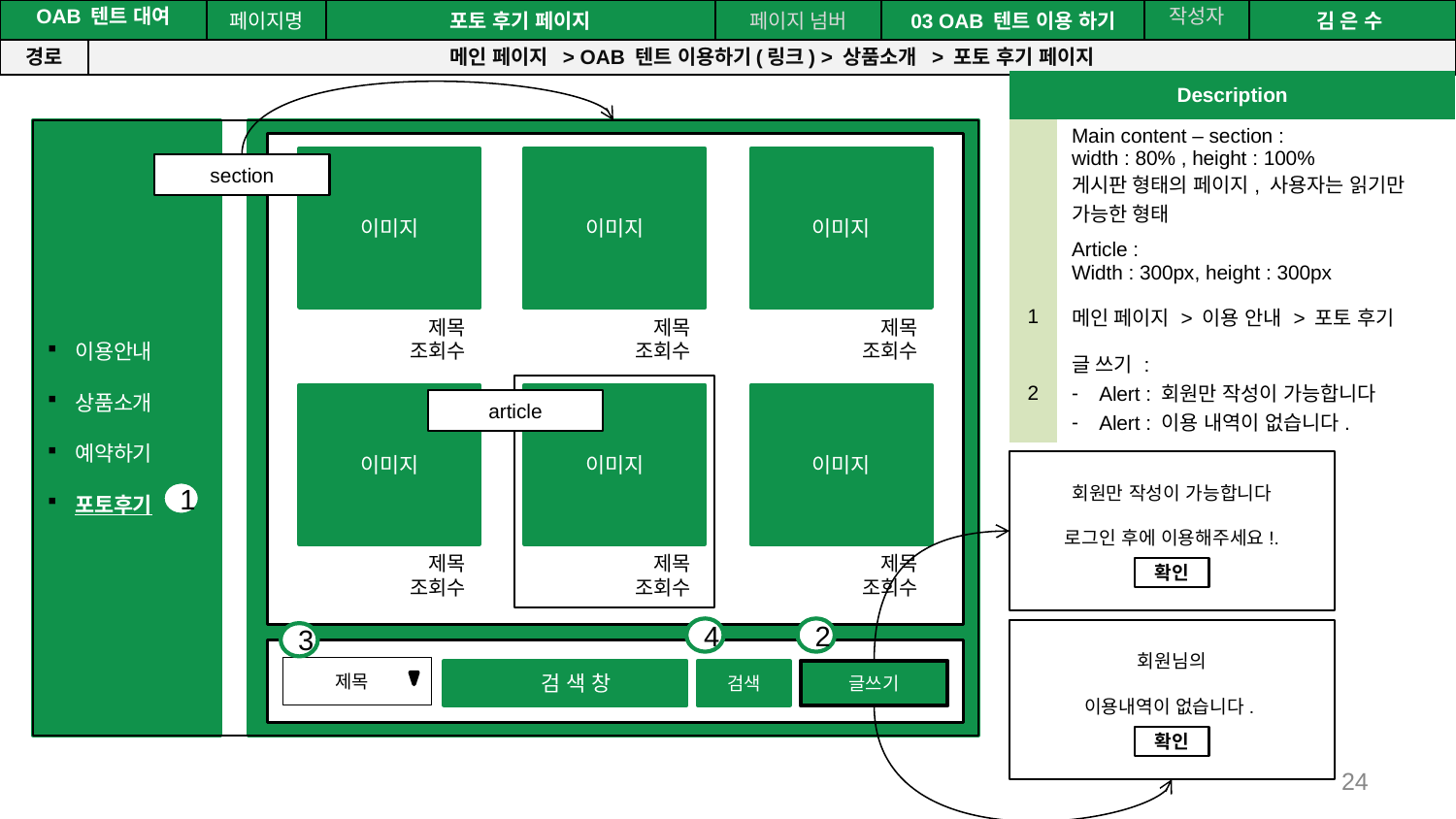

공간(오피스) 대여 시스템
| OAB 텐트 대여 |  | 페이지명 | 포토 후기 페이지 | 페이지 넘버 | 03 OAB 텐트 이용 하기 | 작성자 | 김 은 수 |
| --- | --- | --- | --- | --- | --- | --- | --- |
| 경로 | 메인 페이지 > OAB 텐트 이용하기(링크) > 상품소개 > 포토 후기 페이지 |  |  |  |  |  |  |
| Description |  |
| --- | --- |
|  | Main content – section : width : 80% , height : 100% 게시판 형태의 페이지, 사용자는 읽기만 가능한 형태 |
|  | Article : Width : 300px, height : 300px |
| 1 | 메인 페이지 > 이용 안내 > 포토 후기 |
| 2 | 글 쓰기 : Alert : 회원만 작성이 가능합니다 Alert : 이용 내역이 없습니다. |

이용안내
상품소개
예약하기
포토후기

이미지
제목
조회수
이미지
제목
조회수
이미지
제목
조회수
section

이미지
제목
조회수
이미지
제목
조회수
이미지
제목
조회수
article
회원만 작성이 가능합니다
로그인 후에 이용해주세요!.
확인
1
4
2
회원님의
이용내역이 없습니다.
확인
3

   검 색 창
검색
글쓰기
제목

24